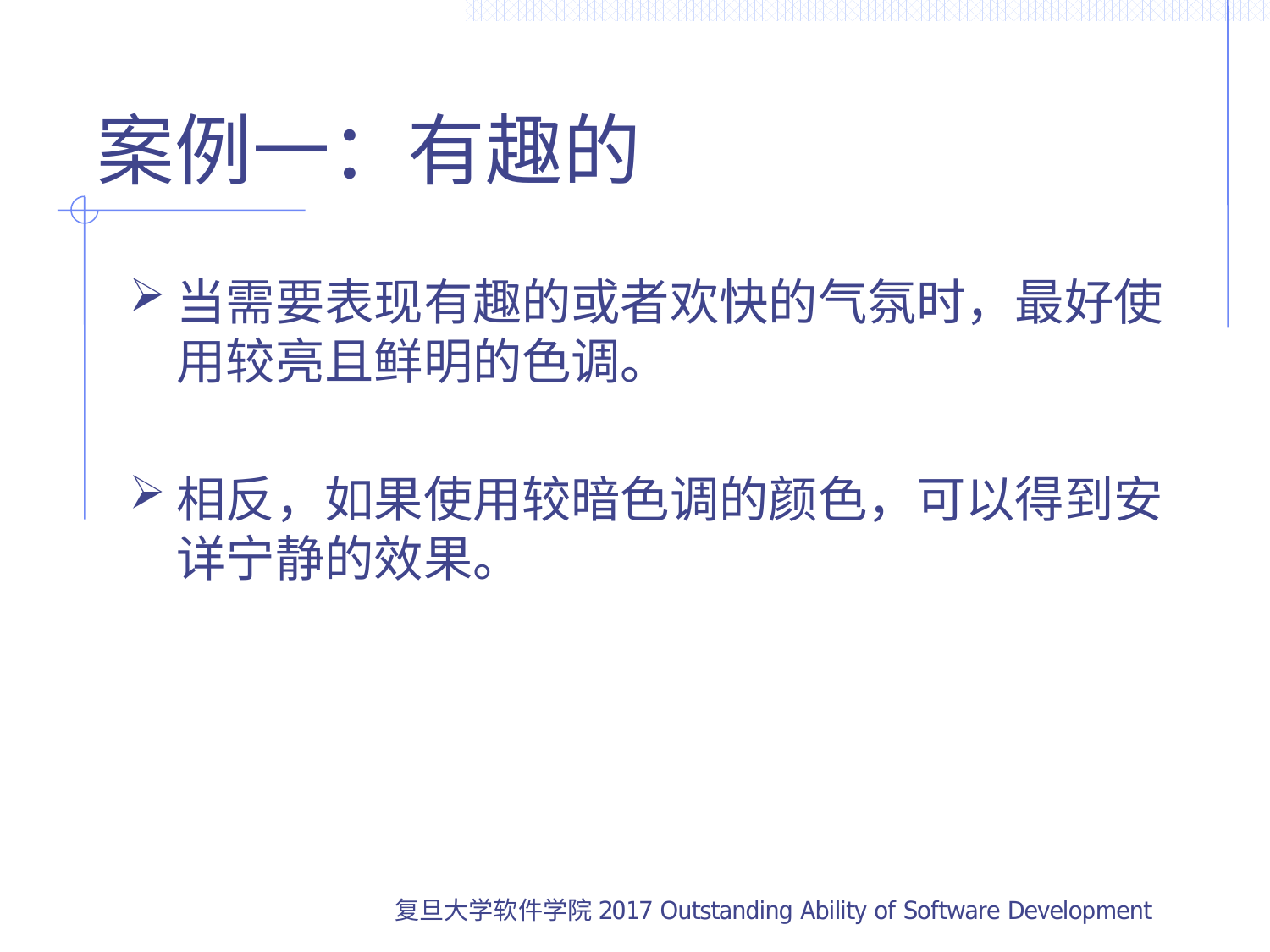

# 案例一：有趣的
当需要表现有趣的或者欢快的气氛时，最好使用较亮且鲜明的色调。

相反，如果使用较暗色调的颜色，可以得到安详宁静的效果。